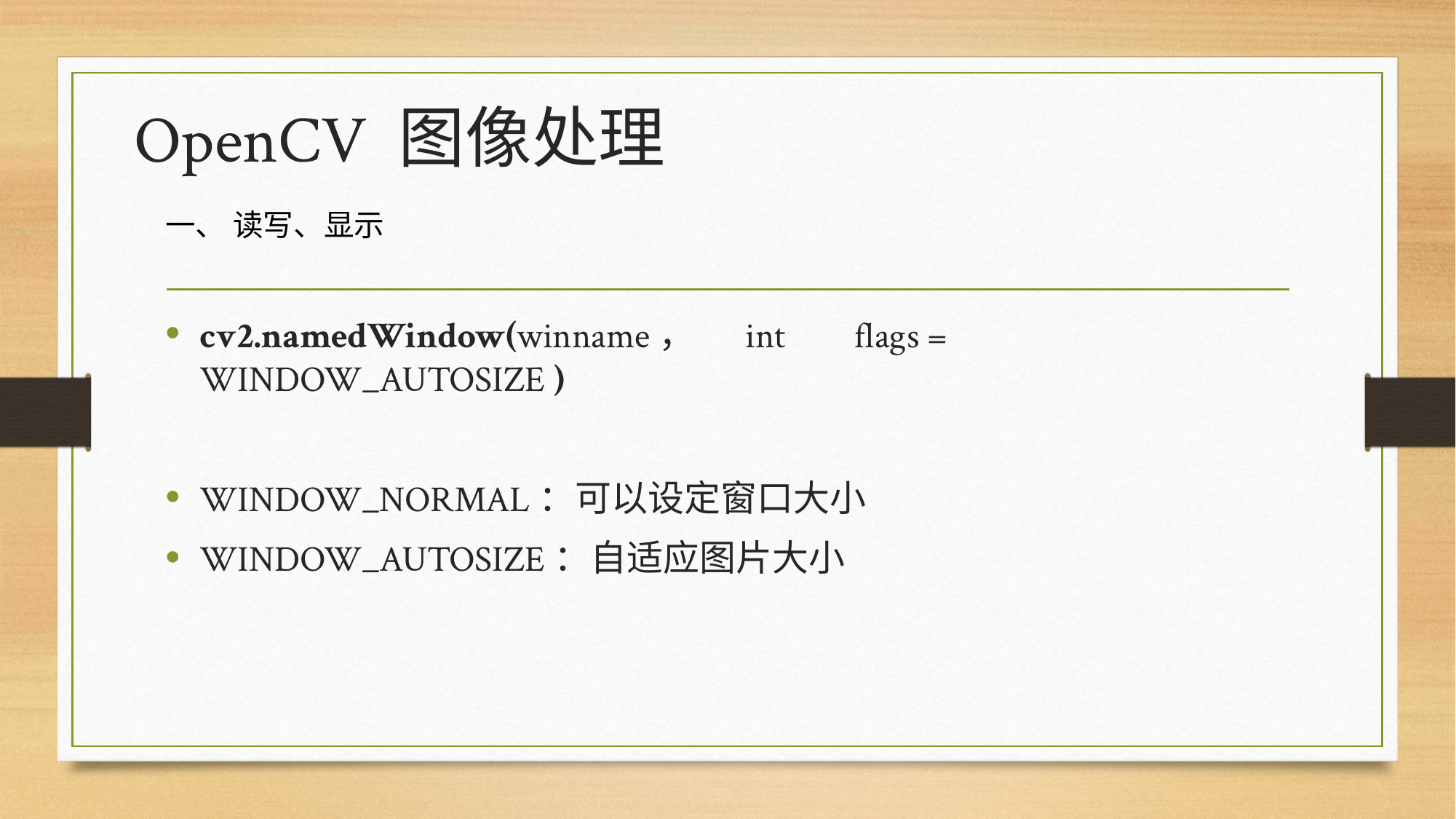

# OpenCV 图像处理
一、 读写、显示
cv2.namedWindow(winname， 	int 	flags = WINDOW_AUTOSIZE )

WINDOW_NORMAL：可以设定窗口大小
WINDOW_AUTOSIZE：自适应图片大小